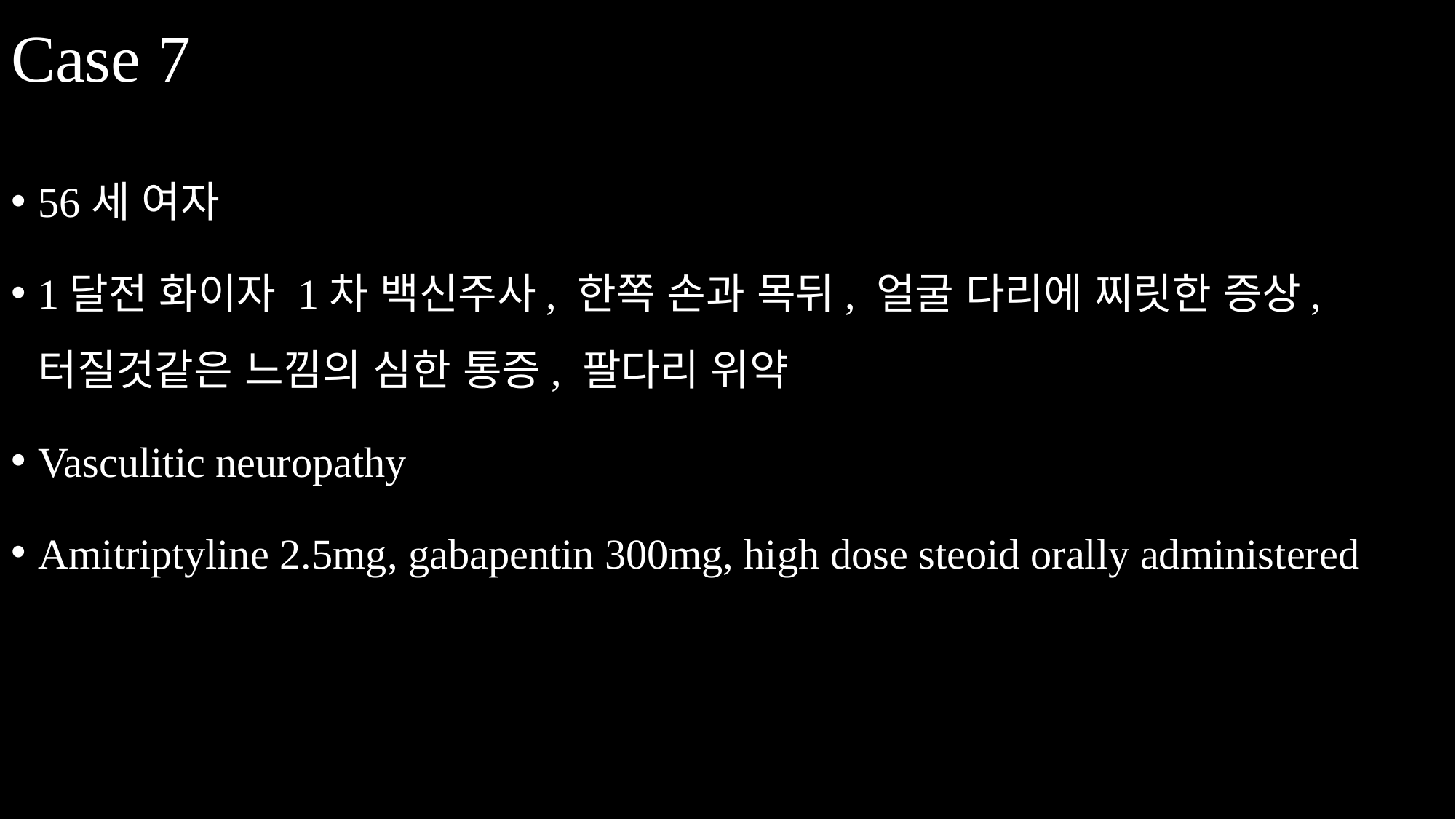

# Case 7
56세 여자
1달전 화이자 1차 백신주사, 한쪽 손과 목뒤, 얼굴 다리에 찌릿한 증상, 터질것같은 느낌의 심한 통증, 팔다리 위약
Vasculitic neuropathy
Amitriptyline 2.5mg, gabapentin 300mg, high dose steoid orally administered